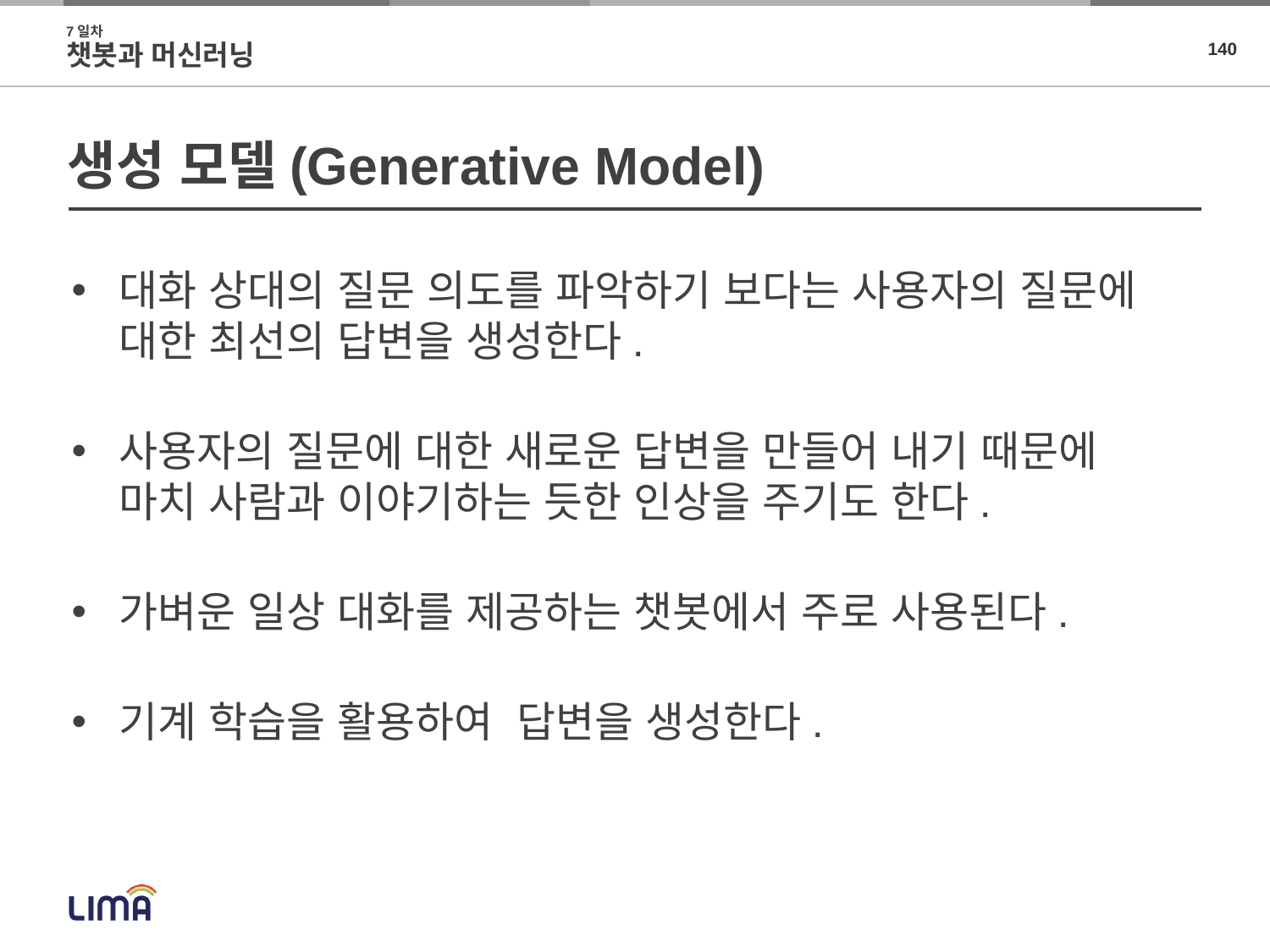

7일차
챗봇과 머신러닝
# 생성 모델(Generative Model)
대화 상대의 질문 의도를 파악하기 보다는 사용자의 질문에 대한 최선의 답변을 생성한다.
사용자의 질문에 대한 새로운 답변을 만들어 내기 때문에 마치 사람과 이야기하는 듯한 인상을 주기도 한다.
가벼운 일상 대화를 제공하는 챗봇에서 주로 사용된다.
기계 학습을 활용하여  답변을 생성한다.